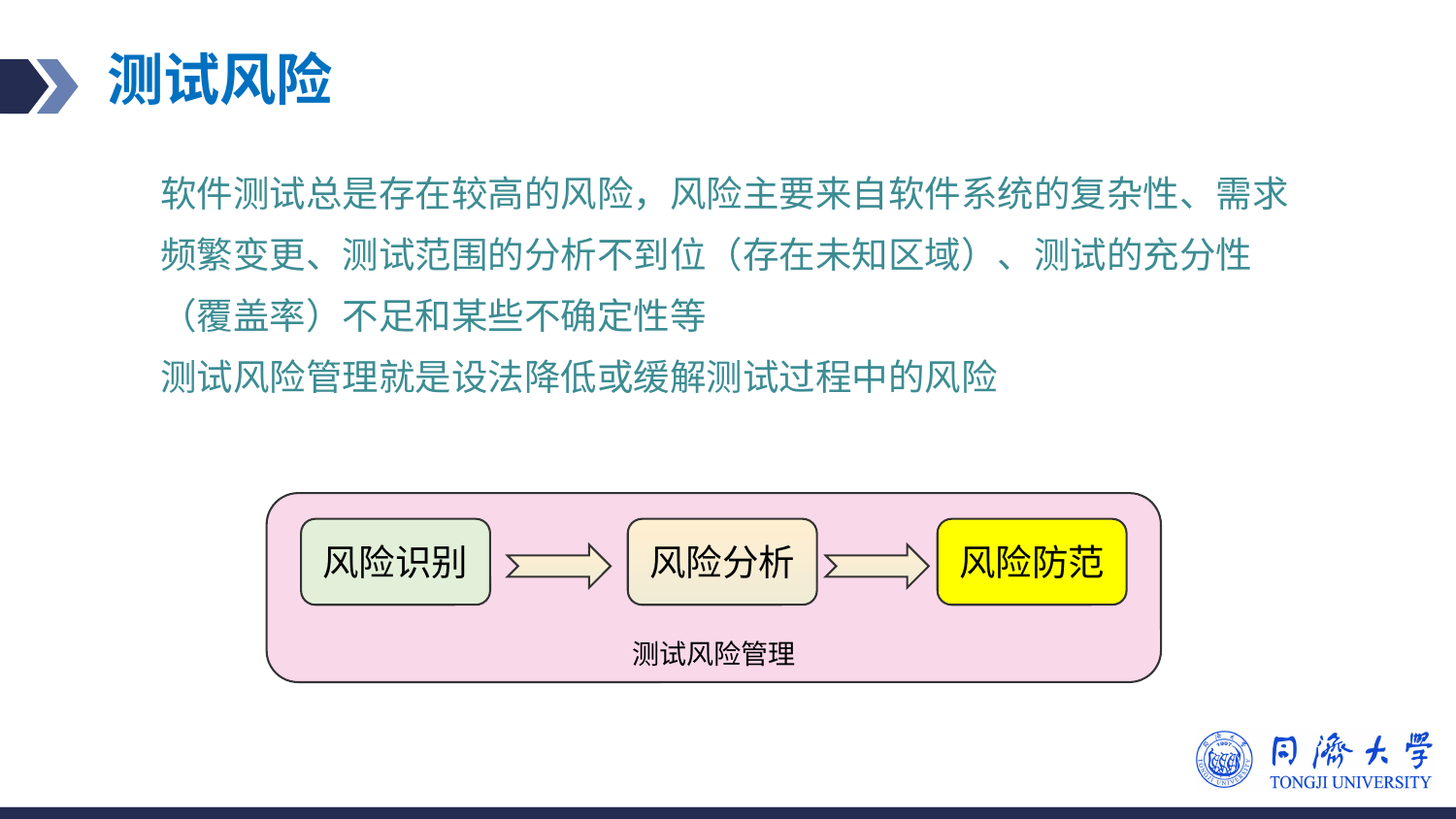

# 测试风险
软件测试总是存在较高的风险，风险主要来自软件系统的复杂性、需求频繁变更、测试范围的分析不到位（存在未知区域）、测试的充分性（覆盖率）不足和某些不确定性等
测试风险管理就是设法降低或缓解测试过程中的风险

测试风险管理
风险识别
风险分析
风险防范